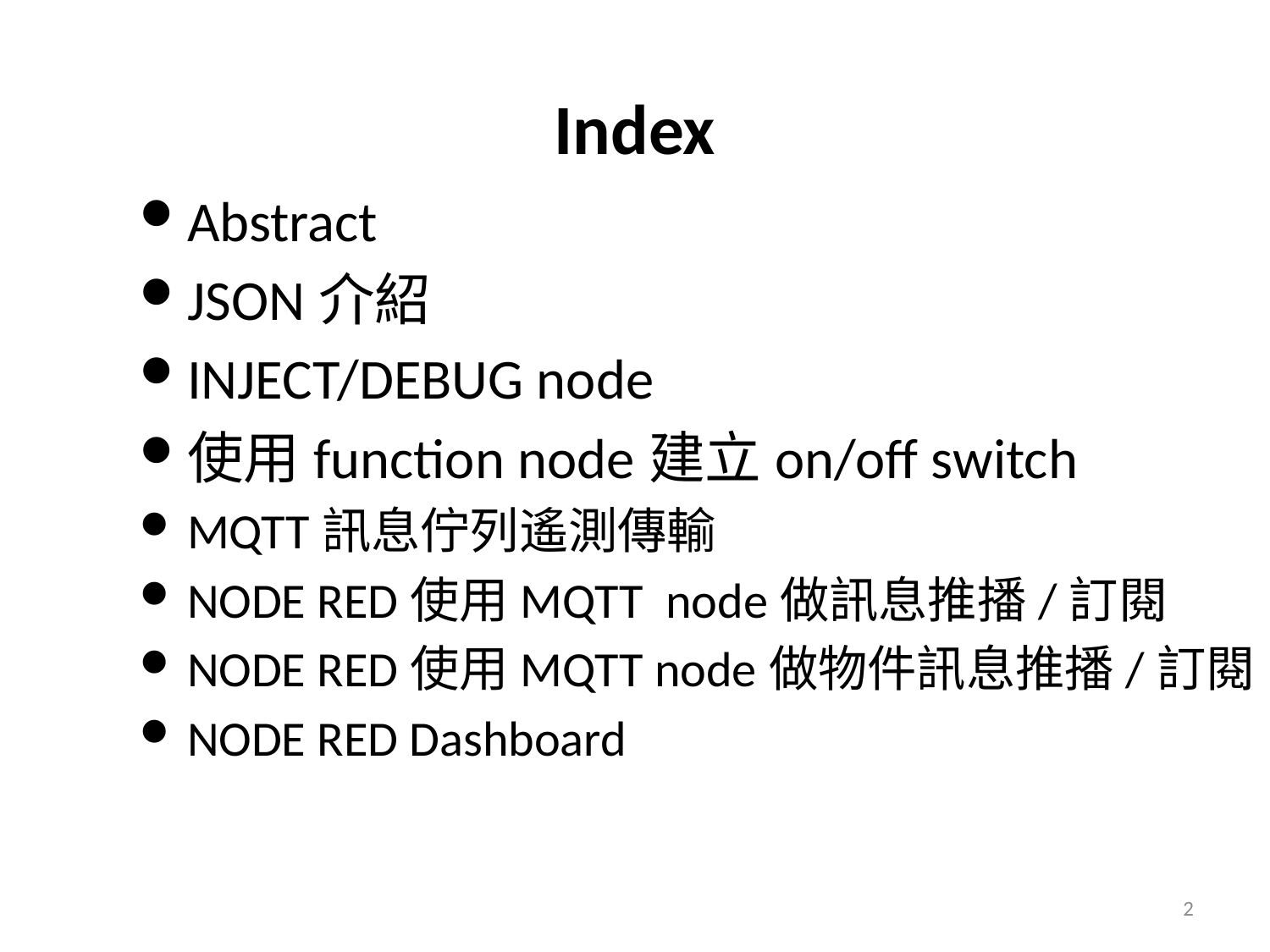

Index
Abstract
JSON介紹
INJECT/DEBUG node
使用function node建立on/off switch
MQTT訊息佇列遙測傳輸
NODE RED使用MQTT  node做訊息推播/訂閱
NODE RED使用MQTT node做物件訊息推播/訂閱
NODE RED Dashboard

2